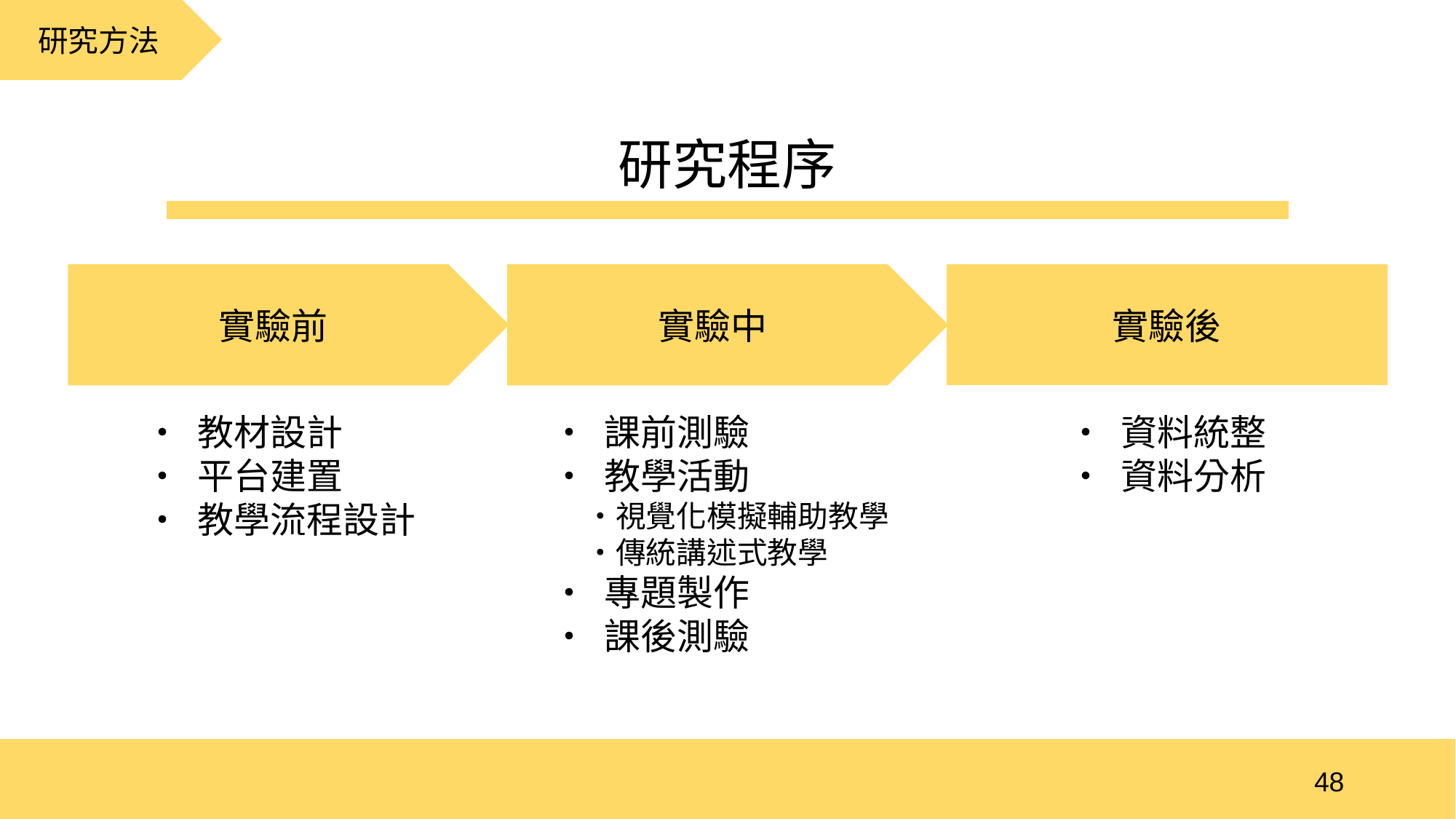

研究方法
研究程序

實驗前
實驗中
實驗後
• 資料統整
• 資料分析
• 教材設計
• 平台建置
• 教學流程設計
• 課前測驗
• 教學活動
    ・視覺化模擬輔助教學
    ・傳統講述式教學
• 專題製作
• 課後測驗

48